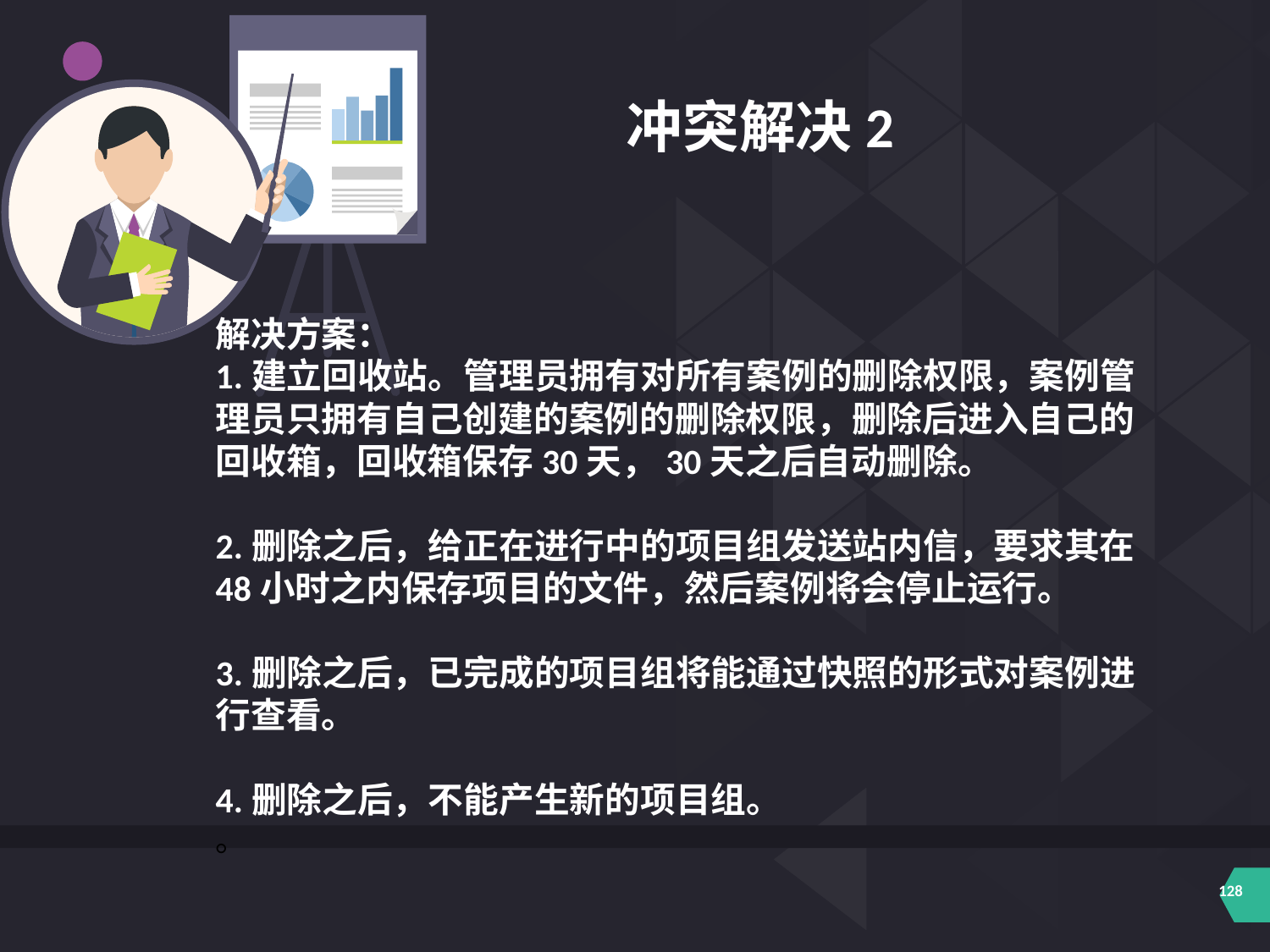

冲突解决2
解决方案：
1.建立回收站。管理员拥有对所有案例的删除权限，案例管理员只拥有自己创建的案例的删除权限，删除后进入自己的回收箱，回收箱保存30天，30天之后自动删除。

2.删除之后，给正在进行中的项目组发送站内信，要求其在48小时之内保存项目的文件，然后案例将会停止运行。

3.删除之后，已完成的项目组将能通过快照的形式对案例进行查看。

4.删除之后，不能产生新的项目组。
。